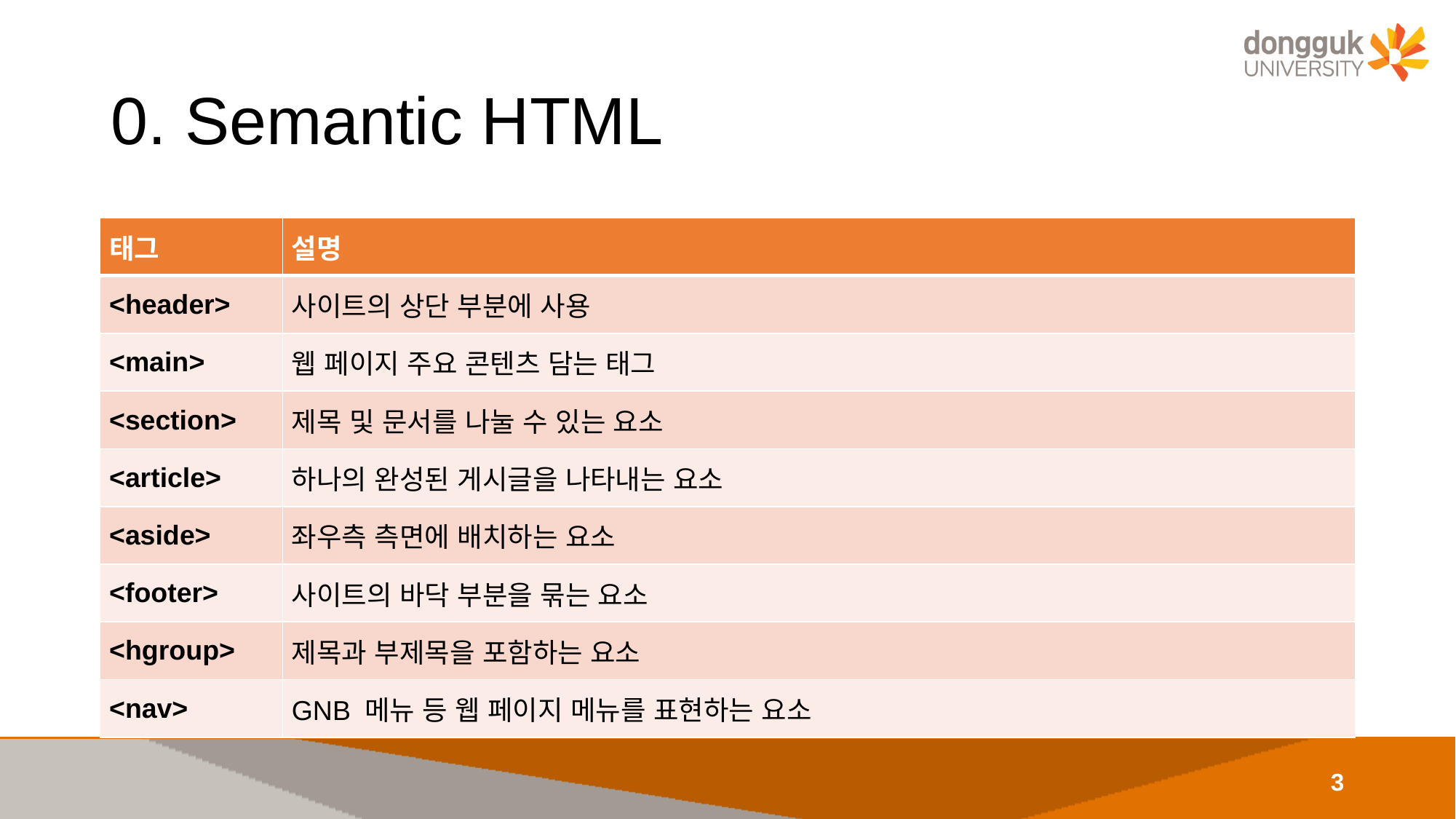

# 0. Semantic HTML
| 태그 | 설명 |
| --- | --- |
| <header> | 사이트의 상단 부분에 사용 |
| <main> | 웹 페이지 주요 콘텐츠 담는 태그 |
| <section> | 제목 및 문서를 나눌 수 있는 요소 |
| <article> | 하나의 완성된 게시글을 나타내는 요소 |
| <aside> | 좌우측 측면에 배치하는 요소 |
| <footer> | 사이트의 바닥 부분을 묶는 요소 |
| <hgroup> | 제목과 부제목을 포함하는 요소 |
| <nav> | GNB 메뉴 등 웹 페이지 메뉴를 표현하는 요소 |
3